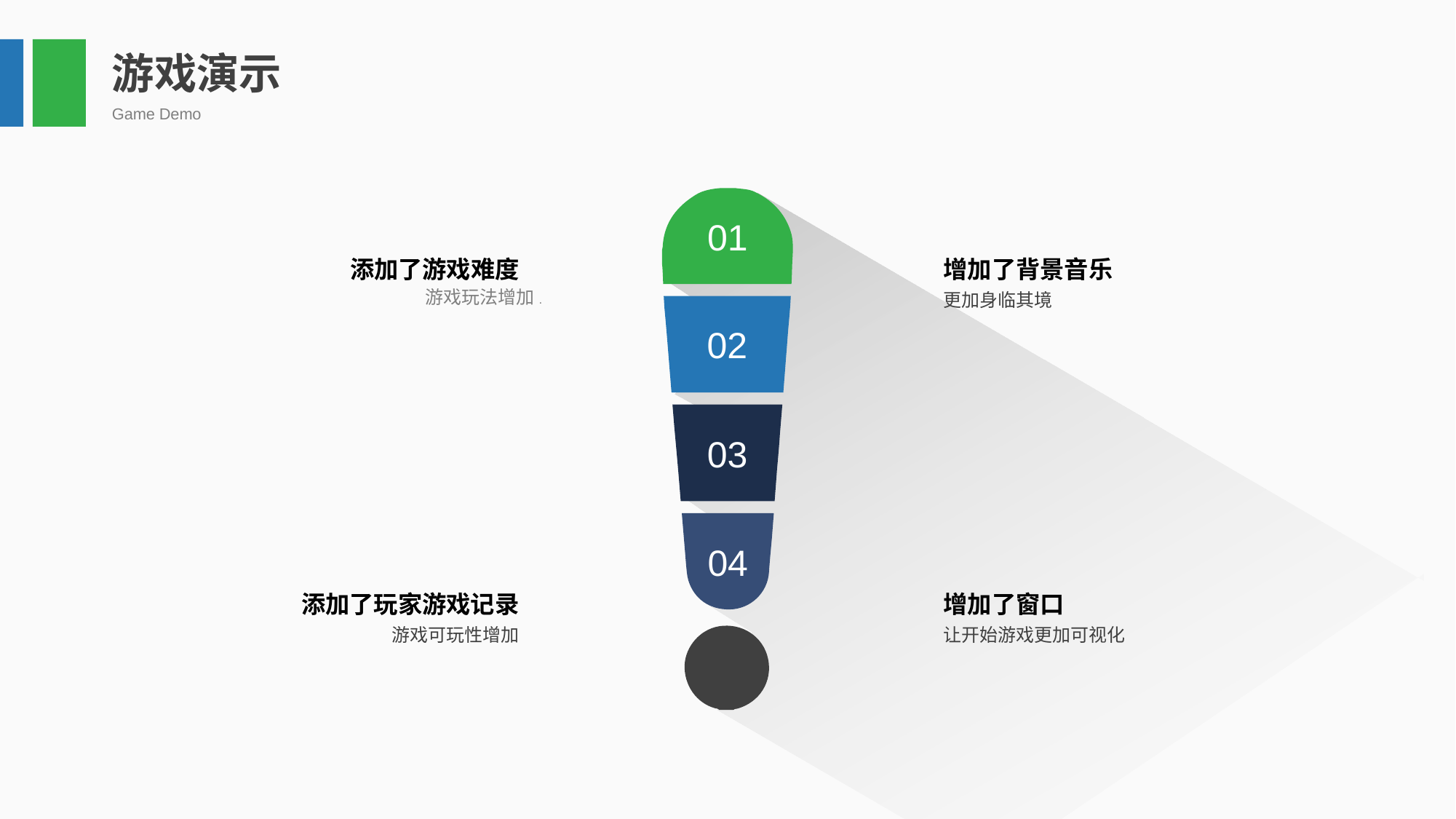

游戏演示
Game Demo

01
02
03
04

添加了游戏难度

增加了背景音乐
更加身临其境
游戏玩法增加.
添加了玩家游戏记录
游戏可玩性增加
增加了窗口
让开始游戏更加可视化